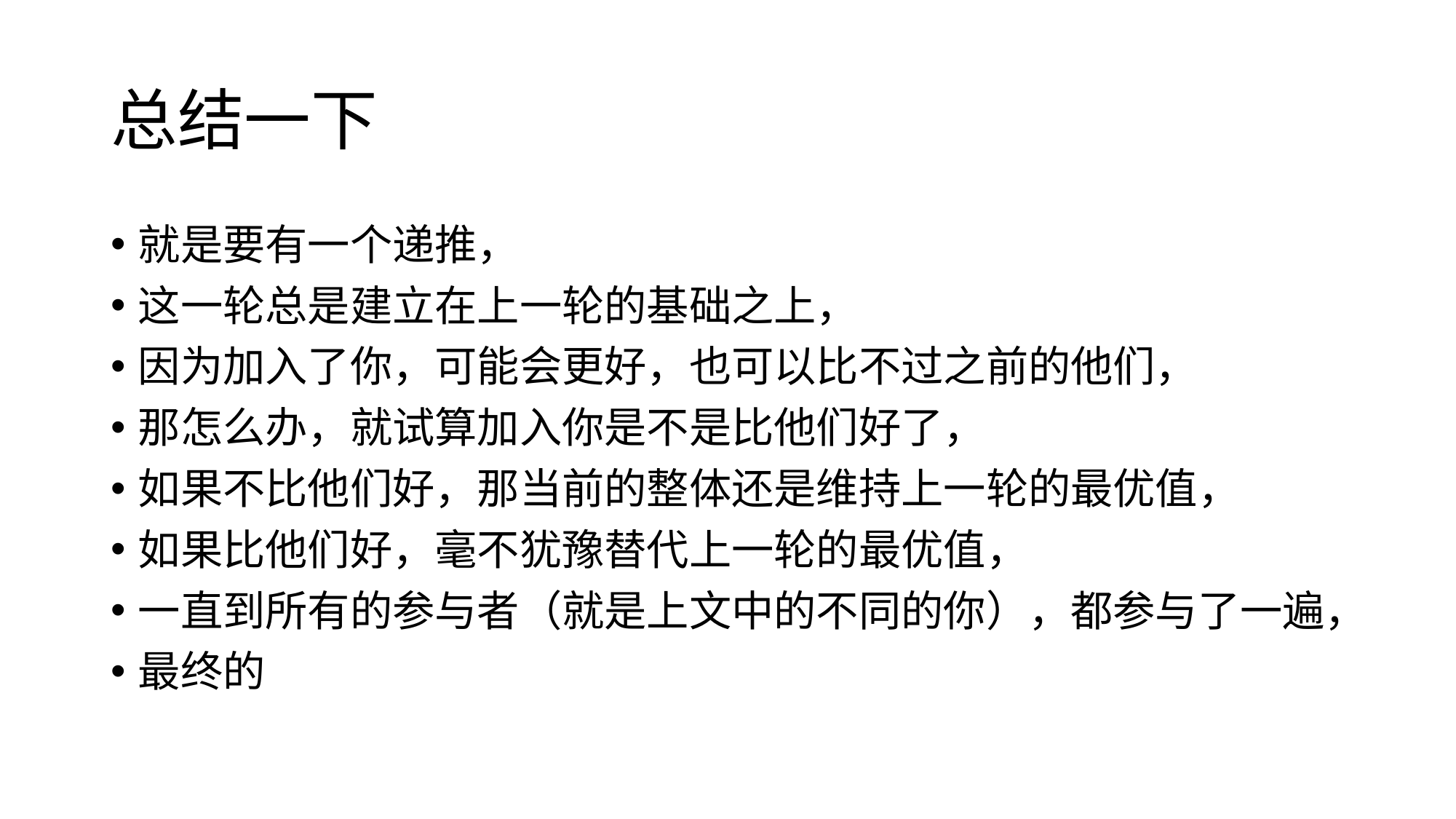

# 总结一下
就是要有一个递推，
这一轮总是建立在上一轮的基础之上，
因为加入了你，可能会更好，也可以比不过之前的他们，
那怎么办，就试算加入你是不是比他们好了，
如果不比他们好，那当前的整体还是维持上一轮的最优值，
如果比他们好，毫不犹豫替代上一轮的最优值，
一直到所有的参与者（就是上文中的不同的你），都参与了一遍，
最终的